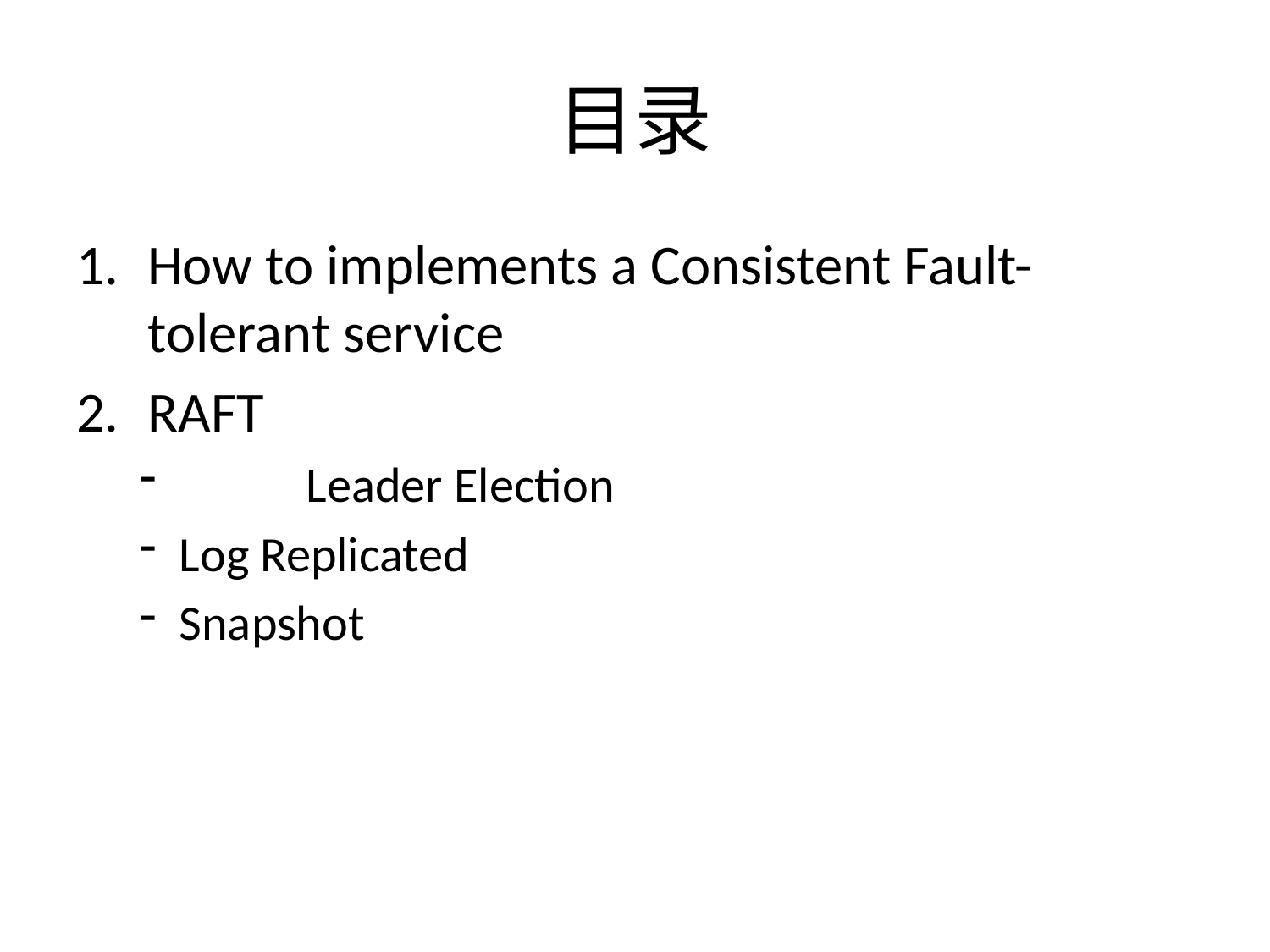

# 目录
How to implements a Consistent Fault-tolerant service
RAFT
	Leader Election
Log Replicated
Snapshot